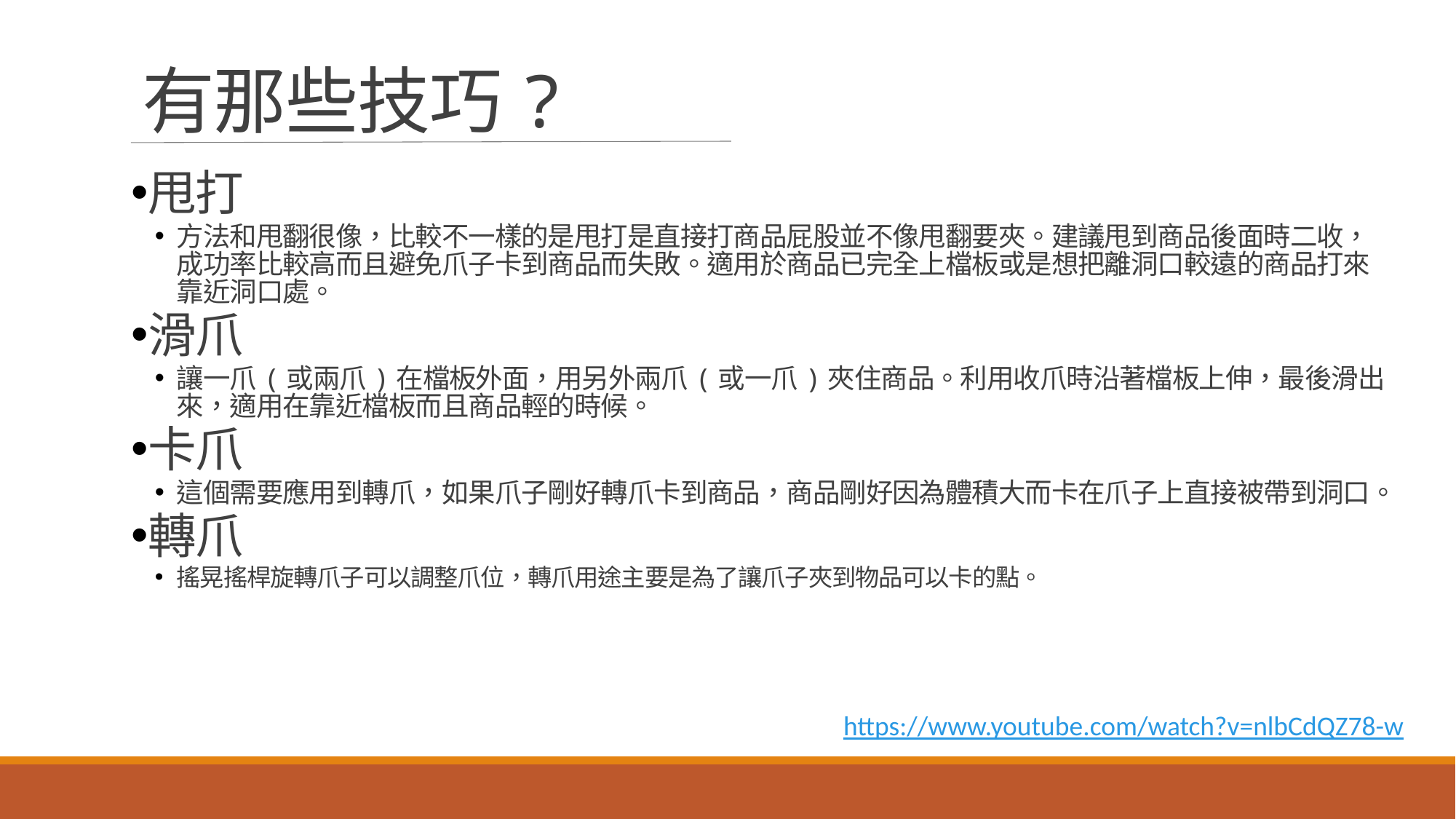

# 有那些技巧?
甩打
方法和甩翻很像，比較不一樣的是甩打是直接打商品屁股並不像甩翻要夾。建議甩到商品後面時二收，成功率比較高而且避免爪子卡到商品而失敗。適用於商品已完全上檔板或是想把離洞口較遠的商品打來靠近洞口處。
滑爪
讓一爪(或兩爪)在檔板外面，用另外兩爪(或一爪)夾住商品。利用收爪時沿著檔板上伸，最後滑出來，適用在靠近檔板而且商品輕的時候。
卡爪
這個需要應用到轉爪，如果爪子剛好轉爪卡到商品，商品剛好因為體積大而卡在爪子上直接被帶到洞口。
轉爪
搖晃搖桿旋轉爪子可以調整爪位，轉爪用途主要是為了讓爪子夾到物品可以卡的點。

https://www.youtube.com/watch?v=nlbCdQZ78-w